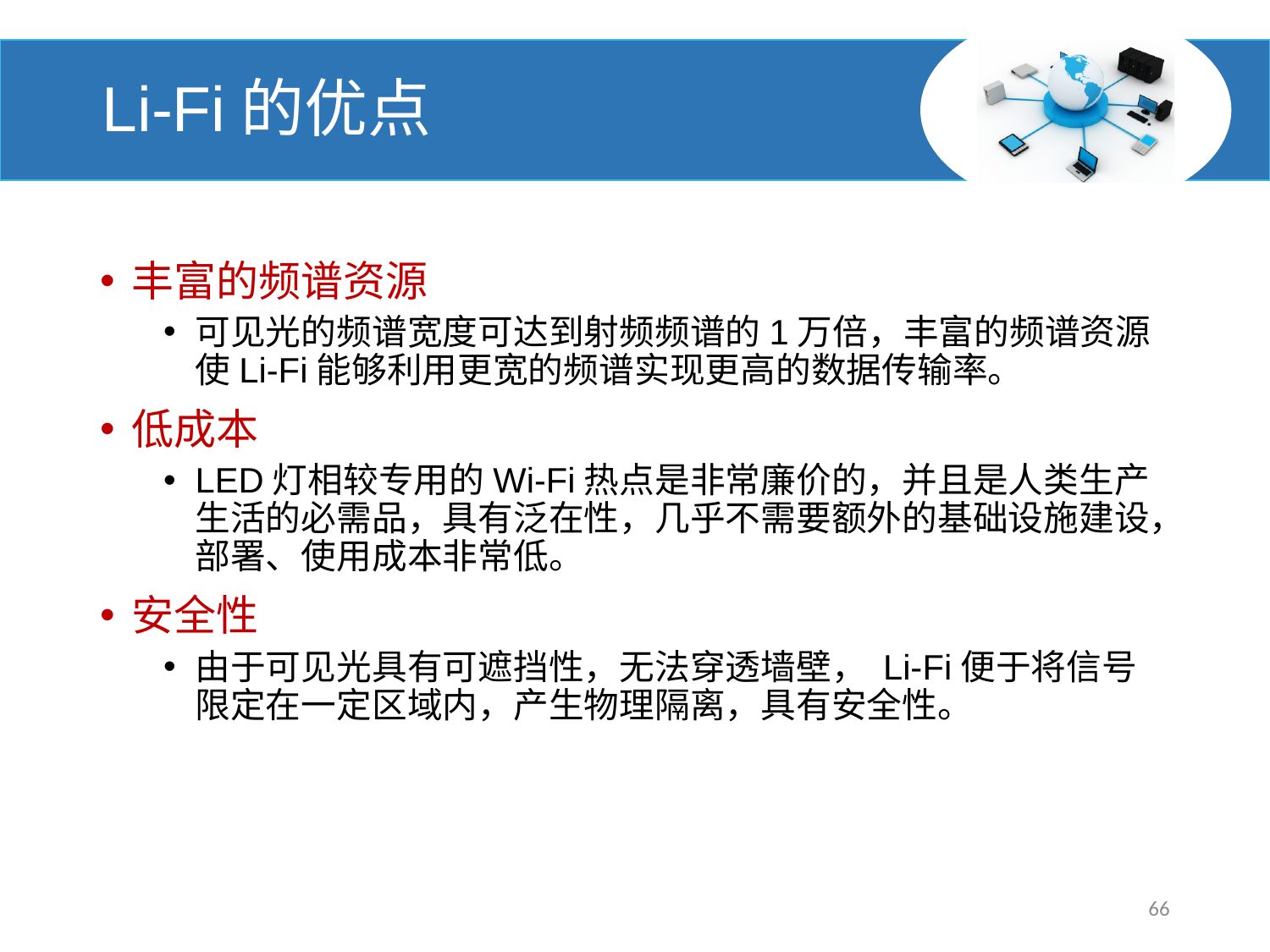

# Li-Fi的优点
丰富的频谱资源
可见光的频谱宽度可达到射频频谱的1万倍，丰富的频谱资源使Li-Fi能够利用更宽的频谱实现更高的数据传输率。
低成本
LED灯相较专用的Wi-Fi热点是非常廉价的，并且是人类生产生活的必需品，具有泛在性，几乎不需要额外的基础设施建设，部署、使用成本非常低。
安全性
由于可见光具有可遮挡性，无法穿透墙壁， Li-Fi便于将信号限定在一定区域内，产生物理隔离，具有安全性。

66